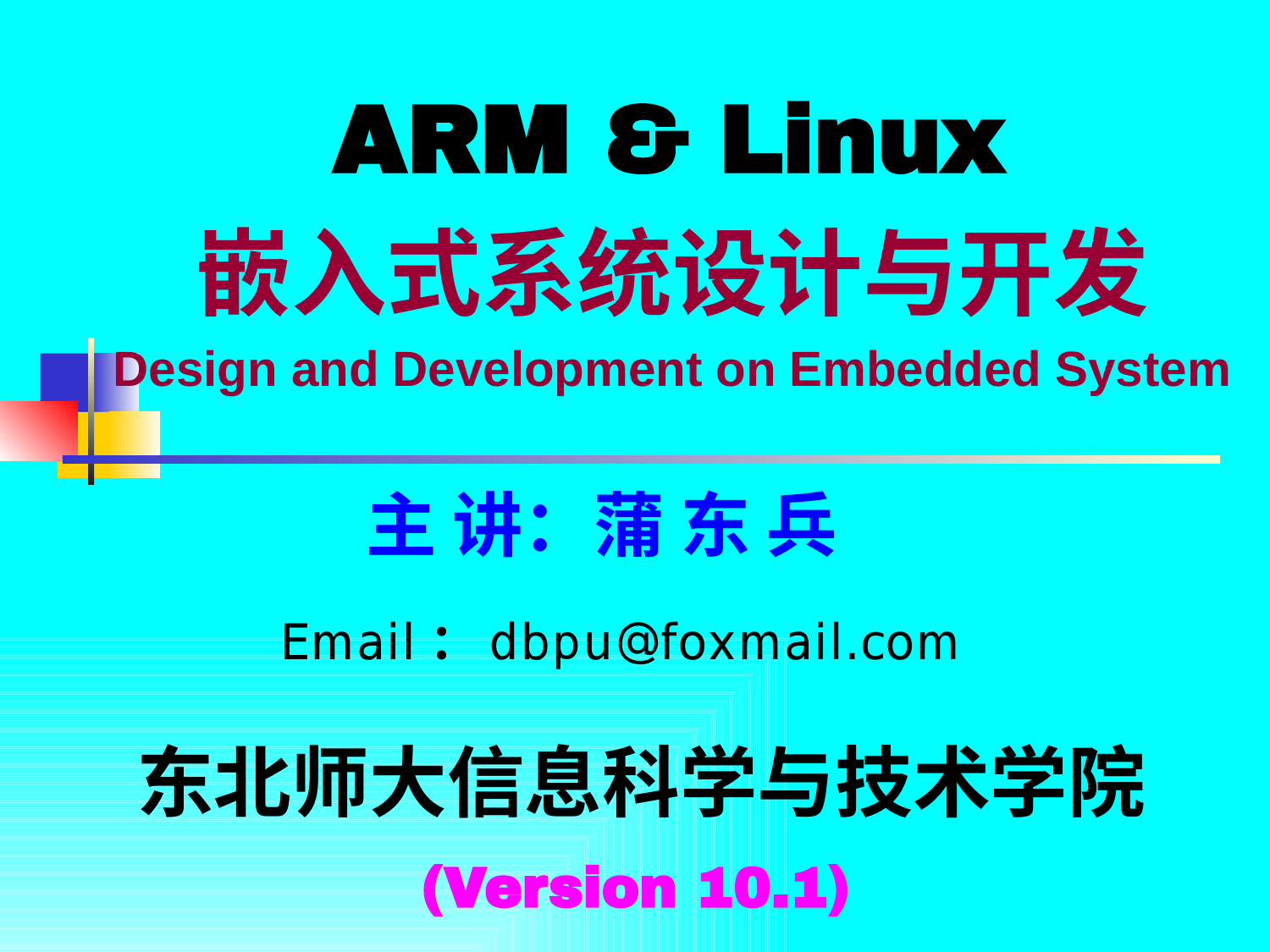

ARM & Linux
# 嵌入式系统设计与开发 Design and Development on Embedded System
主 讲：蒲 东 兵
Email：dbpu@foxmail.com
东北师大信息科学与技术学院
(Version 10.1)